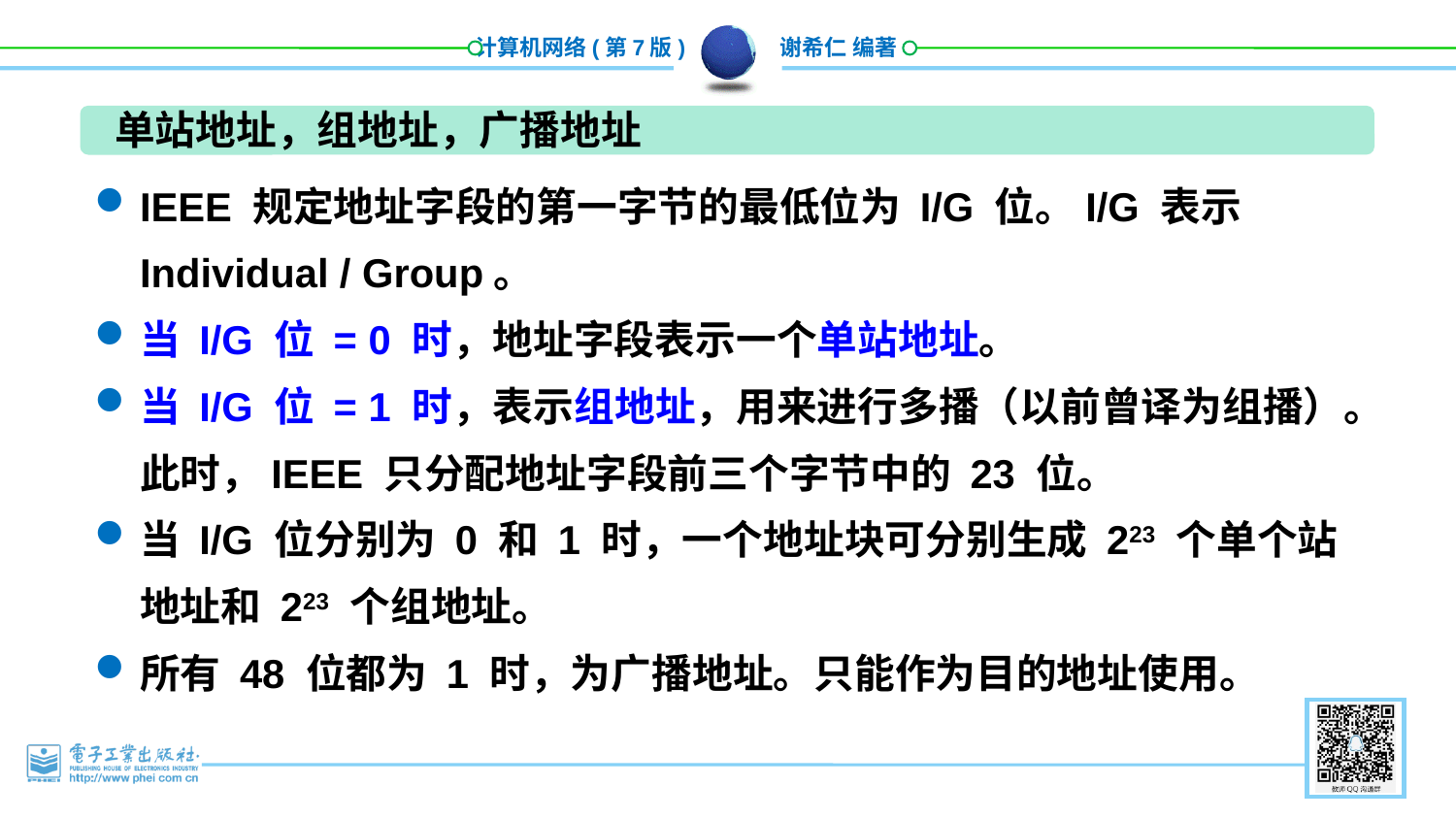

单站地址，组地址，广播地址

IEEE 规定地址字段的第一字节的最低位为 I/G 位。I/G 表示 Individual / Group。
当 I/G 位 = 0 时，地址字段表示一个单站地址。
当 I/G 位 = 1 时，表示组地址，用来进行多播（以前曾译为组播）。此时，IEEE 只分配地址字段前三个字节中的 23 位。
当 I/G 位分别为 0 和 1 时，一个地址块可分别生成 223 个单个站地址和 223 个组地址。
所有 48 位都为 1 时，为广播地址。只能作为目的地址使用。